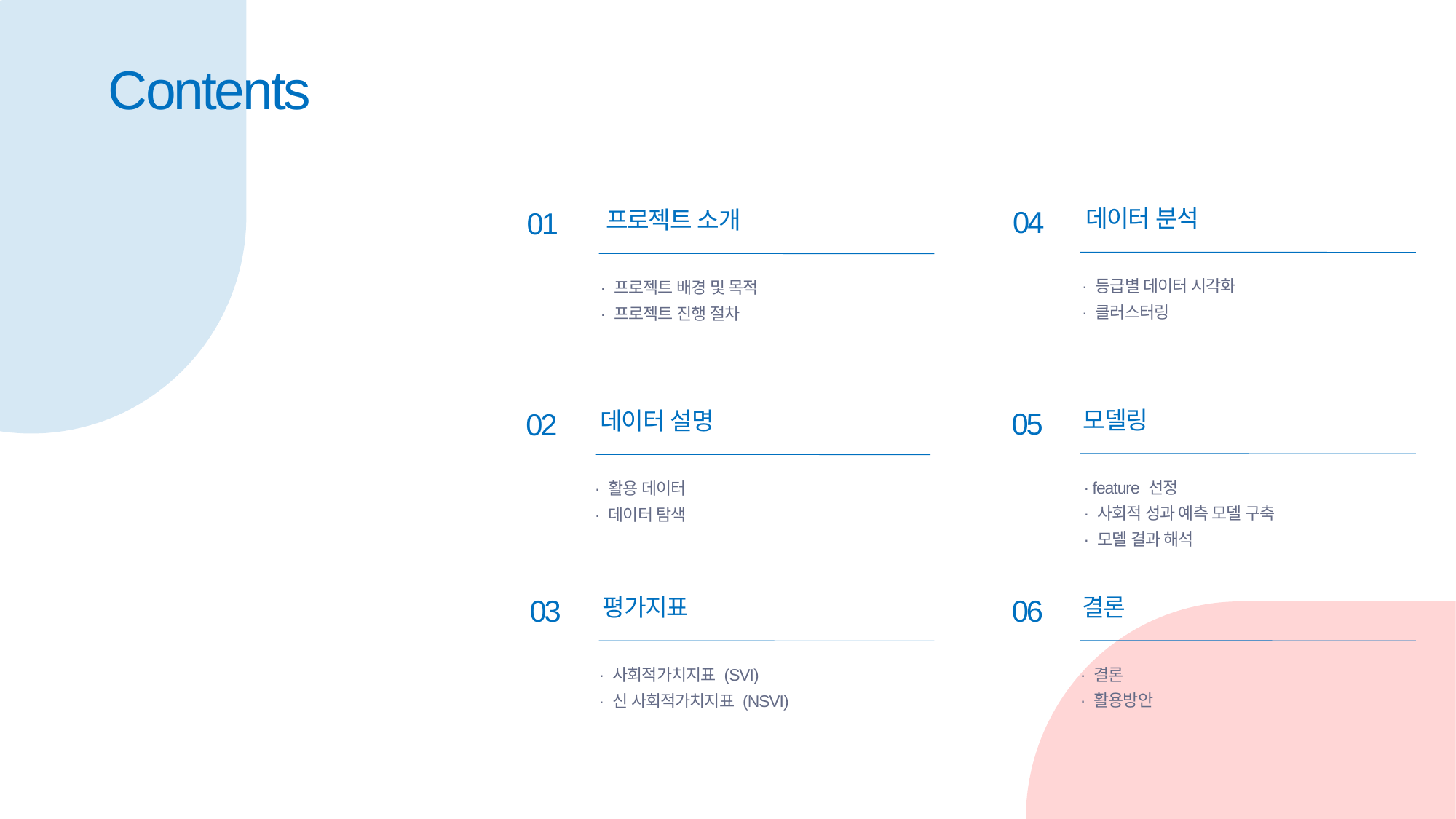

Contents
04
데이터 분석
01
프로젝트 소개
· 등급별 데이터 시각화
· 클러스터링
· 프로젝트 배경 및 목적
· 프로젝트 진행 절차
05
02
모델링
데이터 설명
· feature 선정
· 사회적 성과 예측 모델 구축
· 모델 결과 해석
· 활용 데이터
· 데이터 탐색
06
03
결론
평가지표

· 결론
· 활용방안
· 사회적가치지표 (SVI)
· 신 사회적가치지표 (NSVI)